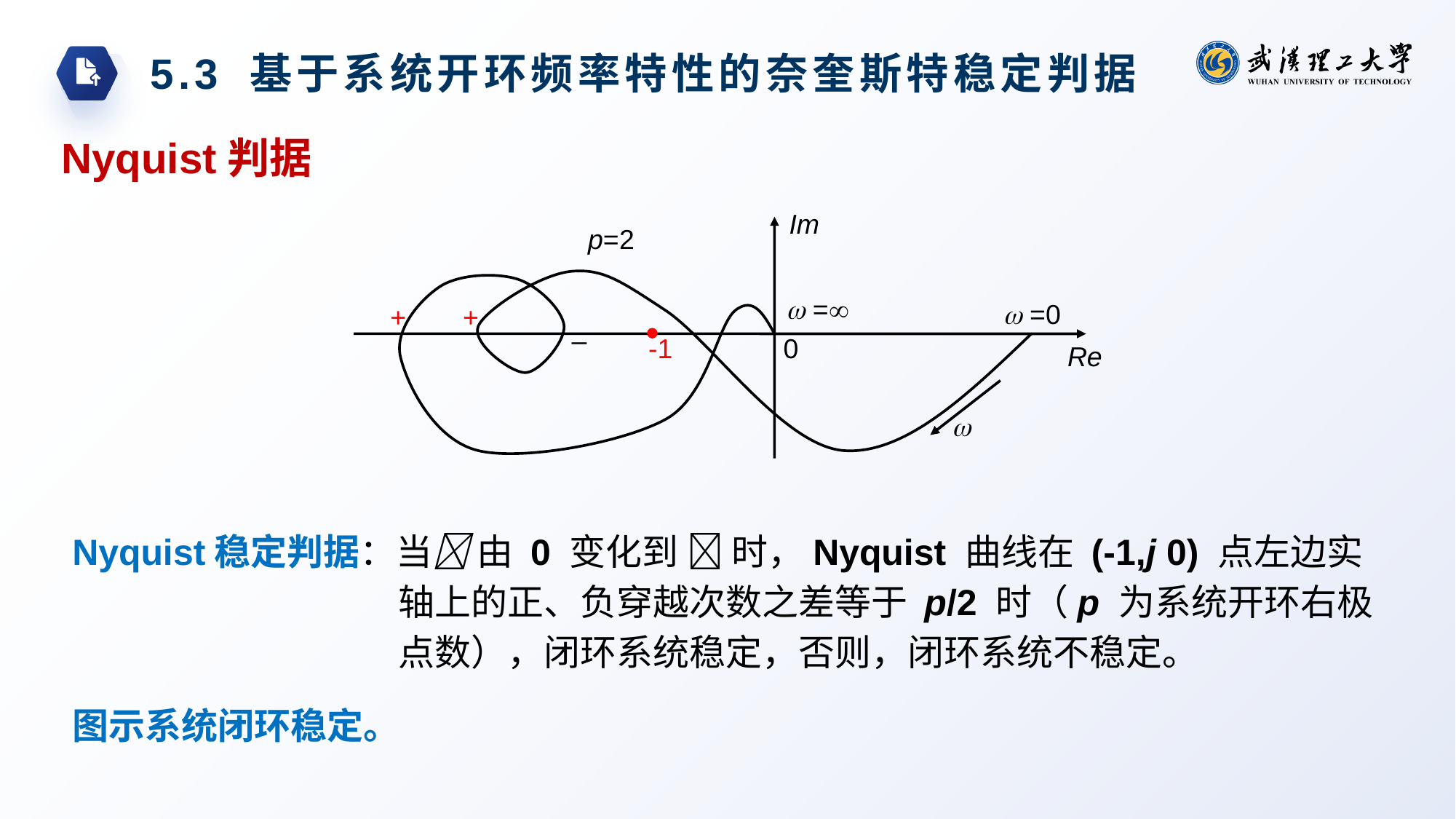

5.3 基于系统开环频率特性的奈奎斯特稳定判据
Nyquist判据
Im

p=2

ω =∞
ω =0
+
+
–
-1
0

Re

ω
Nyquist稳定判据：当ω 由 0 变化到 ∞ 时，Nyquist 曲线在 (-1,j 0) 点左边实轴上的正、负穿越次数之差等于 p/2 时（p 为系统开环右极点数），闭环系统稳定，否则，闭环系统不稳定。
图示系统闭环稳定。